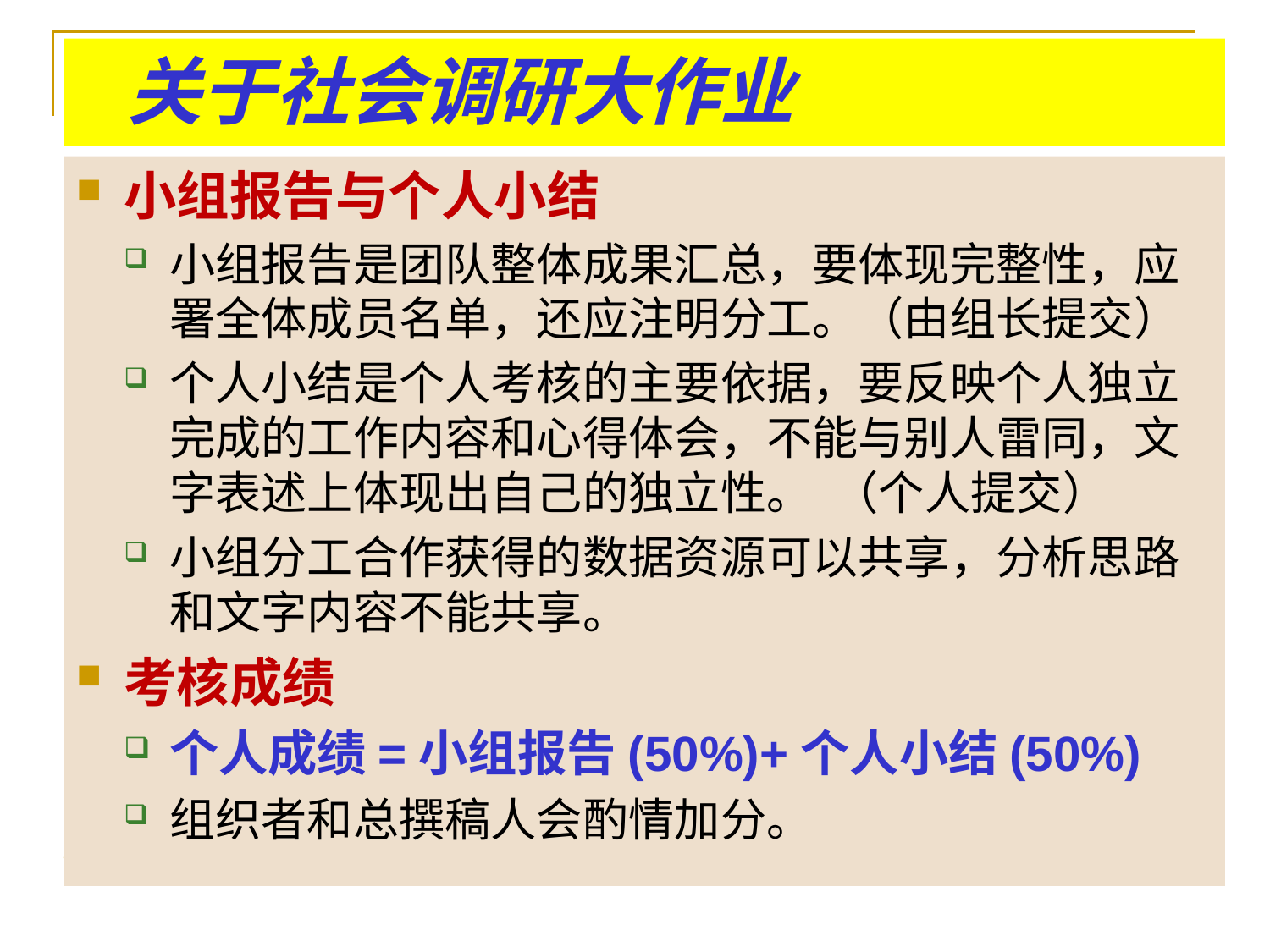

# 关于社会调研大作业
小组报告与个人小结
小组报告是团队整体成果汇总，要体现完整性，应署全体成员名单，还应注明分工。（由组长提交）
个人小结是个人考核的主要依据，要反映个人独立完成的工作内容和心得体会，不能与别人雷同，文字表述上体现出自己的独立性。  （个人提交）
小组分工合作获得的数据资源可以共享，分析思路和文字内容不能共享。
考核成绩
个人成绩=小组报告(50%)+个人小结(50%)
组织者和总撰稿人会酌情加分。
53